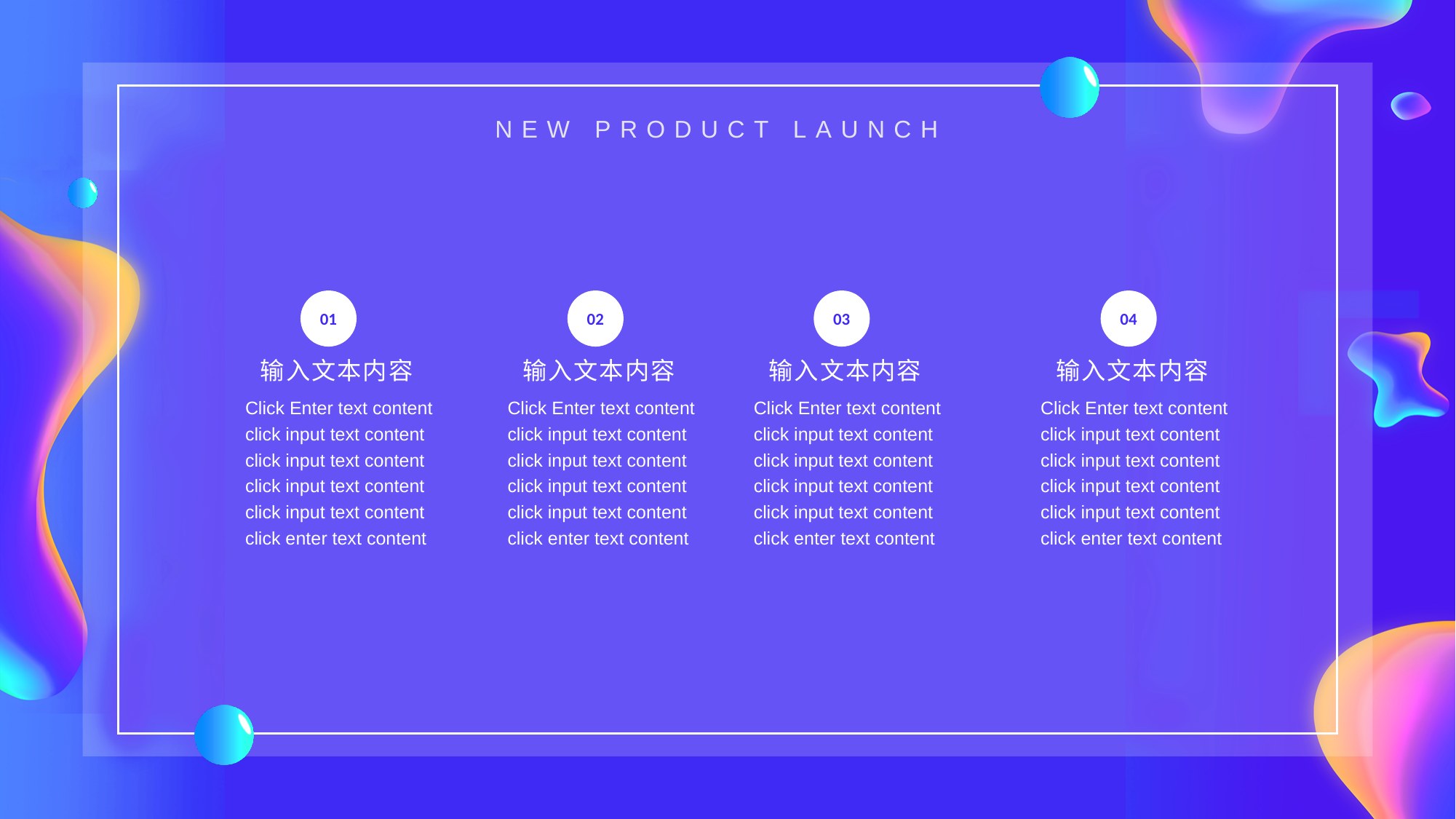

01
02
03
04
输入文本内容
Click Enter text content click input text content click input text content click input text content click input text content click enter text content
输入文本内容
Click Enter text content click input text content click input text content click input text content click input text content click enter text content
输入文本内容
Click Enter text content click input text content click input text content click input text content click input text content click enter text content
输入文本内容
Click Enter text content click input text content click input text content click input text content click input text content click enter text content